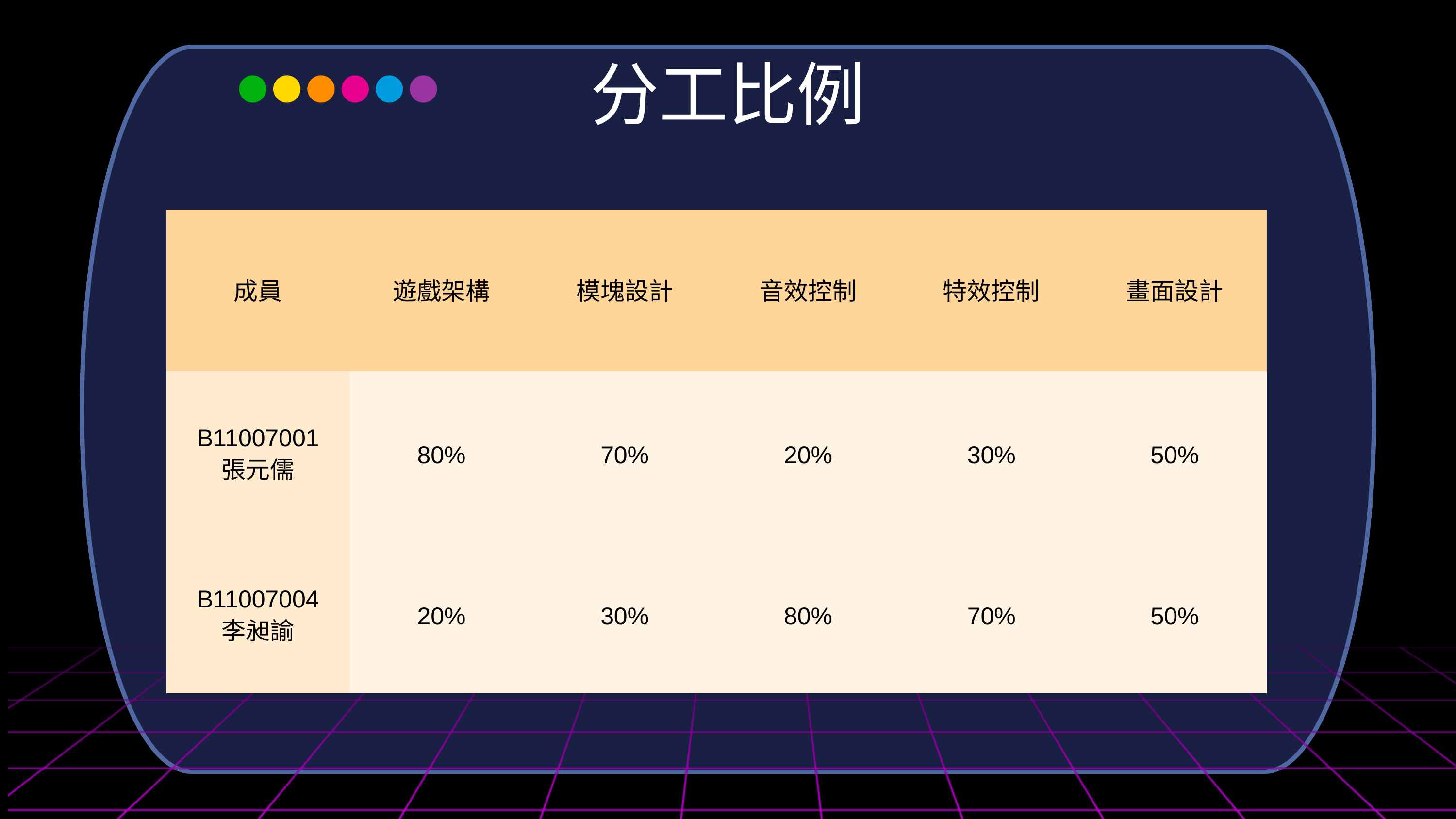

分工比例

| 成員 | 遊戲架構 | 模塊設計 | 音效控制 | 特效控制 | 畫面設計 |
| --- | --- | --- | --- | --- | --- |
| B11007001 張元儒 | 80% | 70% | 20% | 30% | 50% |
| B11007004 李昶諭 | 20% | 30% | 80% | 70% | 50% |